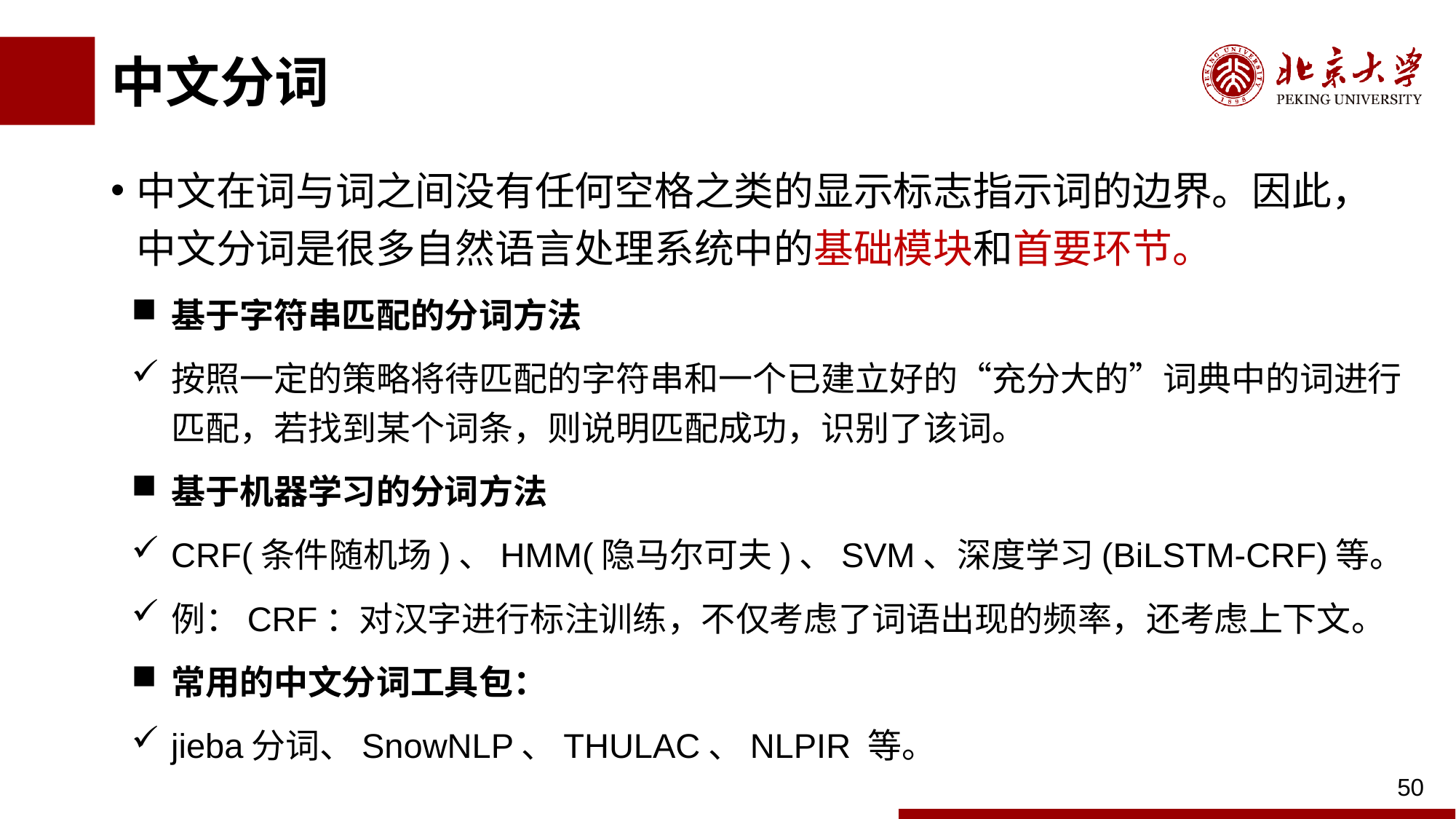

# 中文分词
中文在词与词之间没有任何空格之类的显示标志指示词的边界。因此，中文分词是很多自然语言处理系统中的基础模块和首要环节。
基于字符串匹配的分词方法
按照一定的策略将待匹配的字符串和一个已建立好的“充分大的”词典中的词进行匹配，若找到某个词条，则说明匹配成功，识别了该词。
基于机器学习的分词方法
CRF(条件随机场)、HMM(隐马尔可夫)、SVM、深度学习(BiLSTM-CRF)等。
例：CRF：对汉字进行标注训练，不仅考虑了词语出现的频率，还考虑上下文。
常用的中文分词工具包：
jieba分词、SnowNLP、THULAC、NLPIR 等。